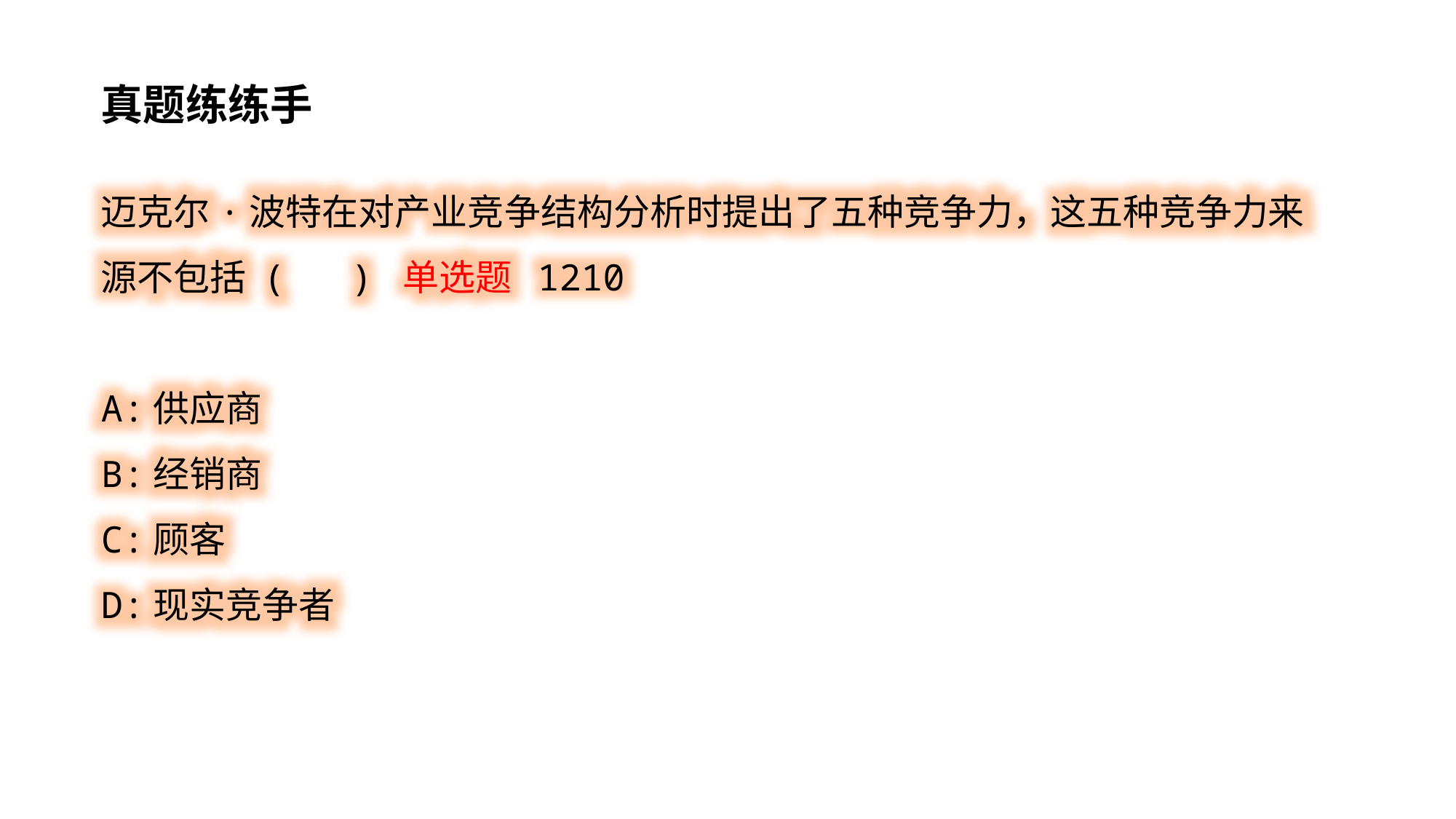

真题练练手
迈克尔·波特在对产业竞争结构分析时提出了五种竞争力，这五种竞争力来源不包括 (   ) 单选题  1210

A:供应商
B:经销商
C:顾客
D:现实竞争者